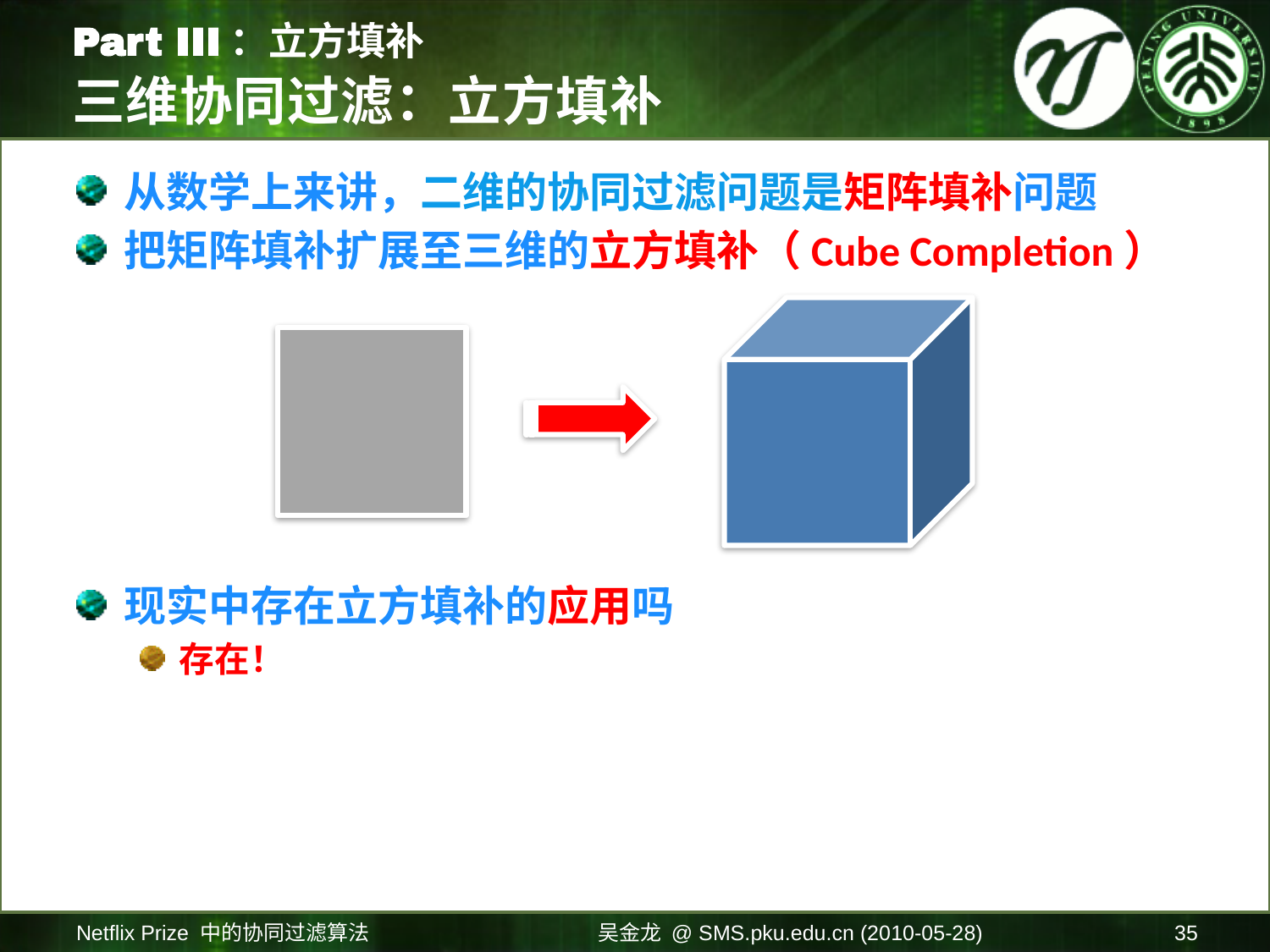

Part III：立方填补
# 三维协同过滤：立方填补
从数学上来讲，二维的协同过滤问题是矩阵填补问题
把矩阵填补扩展至三维的立方填补（Cube Completion）

现实中存在立方填补的应用吗
存在！

Netflix Prize 中的协同过滤算法
吴金龙 @ SMS.pku.edu.cn (2010-05-28)
35